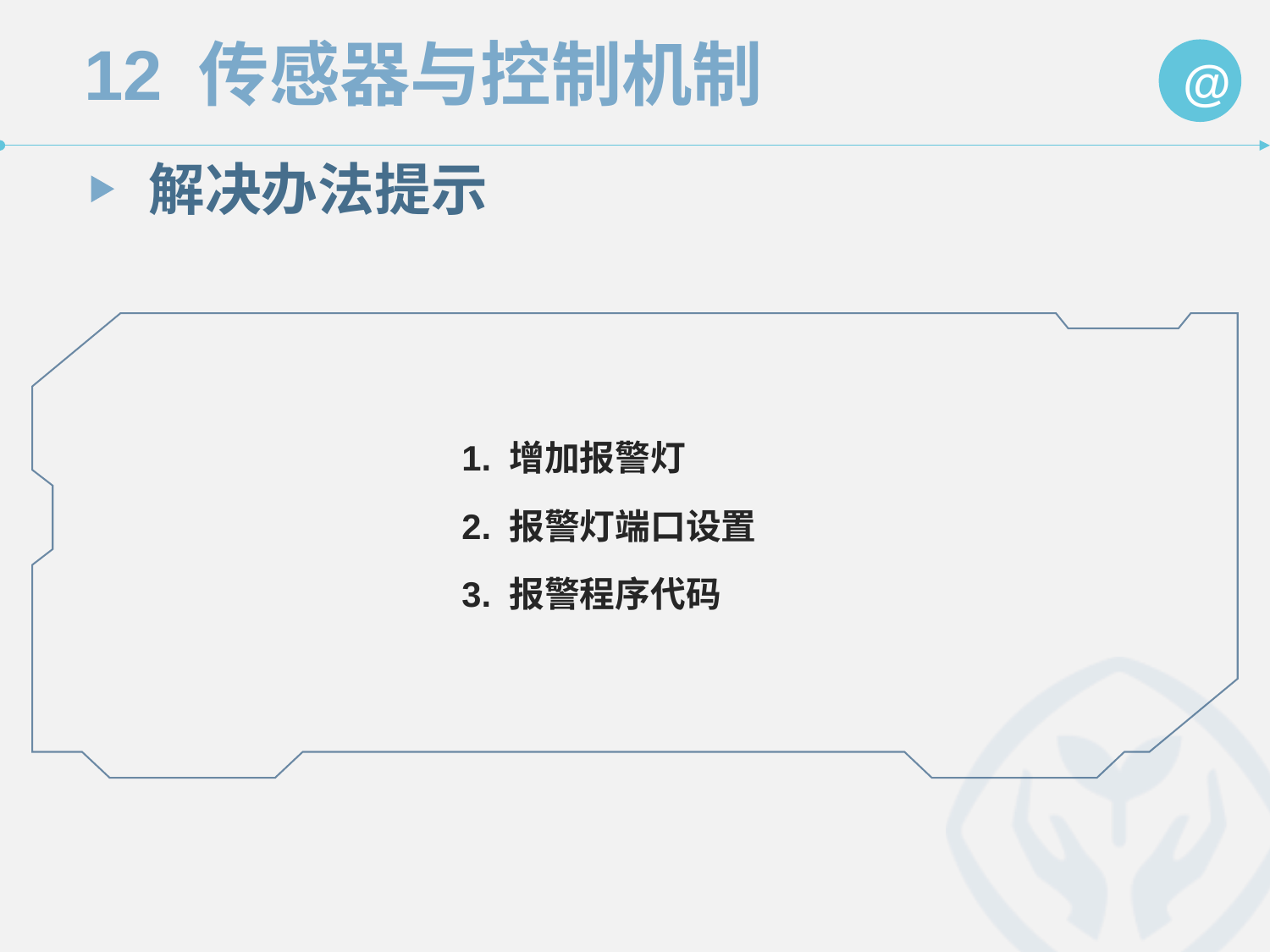

解决办法提示

1. 增加报警灯
2. 报警灯端口设置
3. 报警程序代码